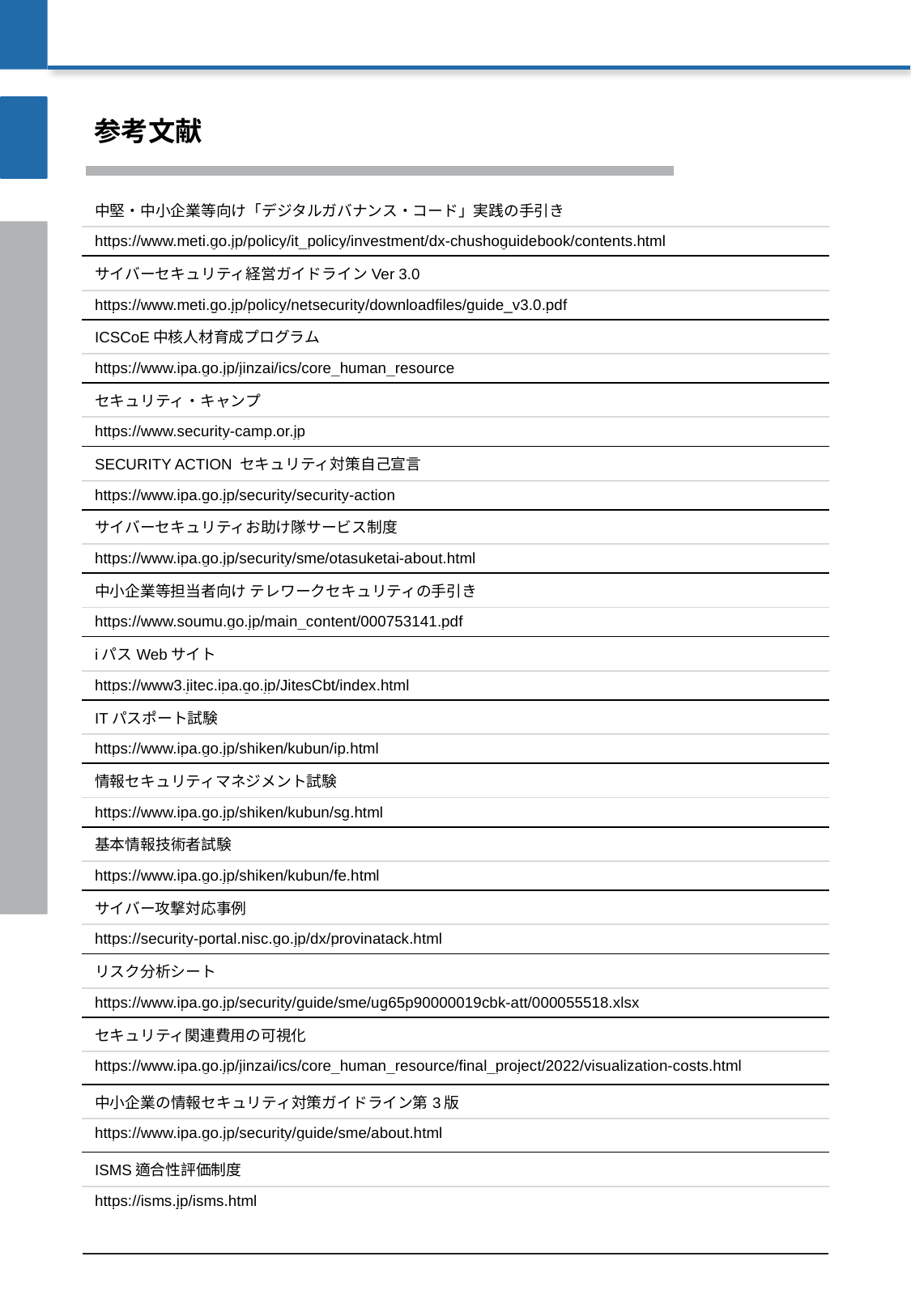

参考文献
| 中堅・中小企業等向け「デジタルガバナンス・コード」実践の手引き |
| --- |
| https://www.meti.go.jp/policy/it\_policy/investment/dx-chushoguidebook/contents.html |
| サイバーセキュリティ経営ガイドラインVer 3.0 |
| https://www.meti.go.jp/policy/netsecurity/downloadfiles/guide\_v3.0.pdf |
| ICSCoE中核人材育成プログラム |
| https://www.ipa.go.jp/jinzai/ics/core\_human\_resource |
| セキュリティ・キャンプ |
| https://www.security-camp.or.jp |
| SECURITY ACTION セキュリティ対策自己宣言 |
| https://www.ipa.go.jp/security/security-action |
| サイバーセキュリティお助け隊サービス制度 |
| https://www.ipa.go.jp/security/sme/otasuketai-about.html |
| 中小企業等担当者向け テレワークセキュリティの手引き |
| https://www.soumu.go.jp/main\_content/000753141.pdf |
| iパスWebサイト |
| https://www3.jitec.ipa.go.jp/JitesCbt/index.html |
| ITパスポート試験 |
| https://www.ipa.go.jp/shiken/kubun/ip.html |
| 情報セキュリティマネジメント試験 |
| https://www.ipa.go.jp/shiken/kubun/sg.html |
| 基本情報技術者試験 |
| https://www.ipa.go.jp/shiken/kubun/fe.html |
| サイバー攻撃対応事例 |
| https://security-portal.nisc.go.jp/dx/provinatack.html |
| リスク分析シート |
| https://www.ipa.go.jp/security/guide/sme/ug65p90000019cbk-att/000055518.xlsx |
| セキュリティ関連費用の可視化 |
| https://www.ipa.go.jp/jinzai/ics/core\_human\_resource/final\_project/2022/visualization-costs.html |
| 中小企業の情報セキュリティ対策ガイドライン第3版 |
| https://www.ipa.go.jp/security/guide/sme/about.html |
| ISMS適合性評価制度 |
| https://isms.jp/isms.html |